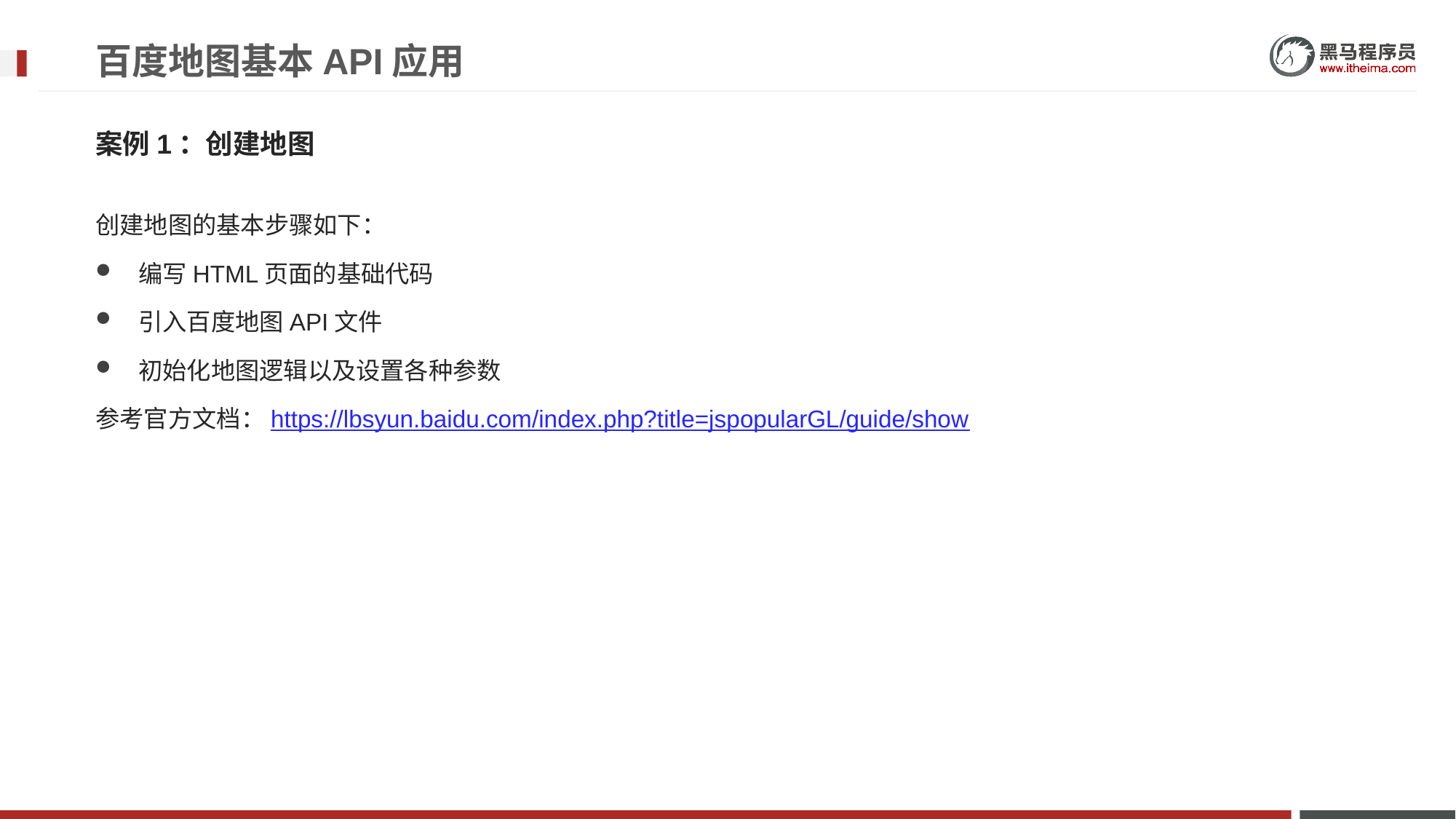

# 百度地图基本API应用
案例1：创建地图
创建地图的基本步骤如下：
编写HTML页面的基础代码
引入百度地图API文件
初始化地图逻辑以及设置各种参数
参考官方文档：https://lbsyun.baidu.com/index.php?title=jspopularGL/guide/show